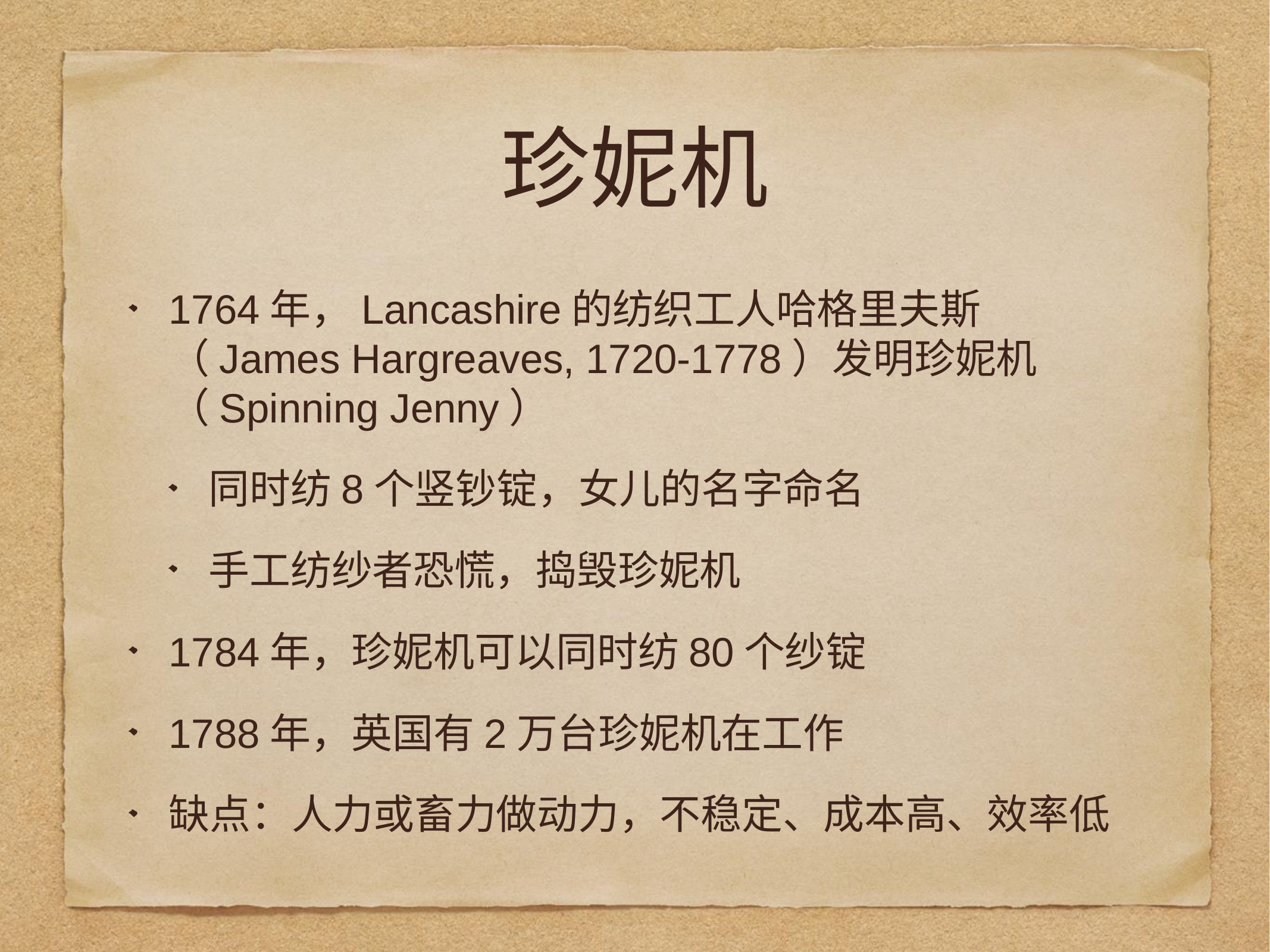

# 珍妮机
1764年，Lancashire的纺织工人哈格里夫斯（James Hargreaves, 1720-1778）发明珍妮机（Spinning Jenny）
同时纺8个竖钞锭，女儿的名字命名
手工纺纱者恐慌，捣毁珍妮机
1784年，珍妮机可以同时纺80个纱锭
1788年，英国有2万台珍妮机在工作
缺点：人力或畜力做动力，不稳定、成本高、效率低